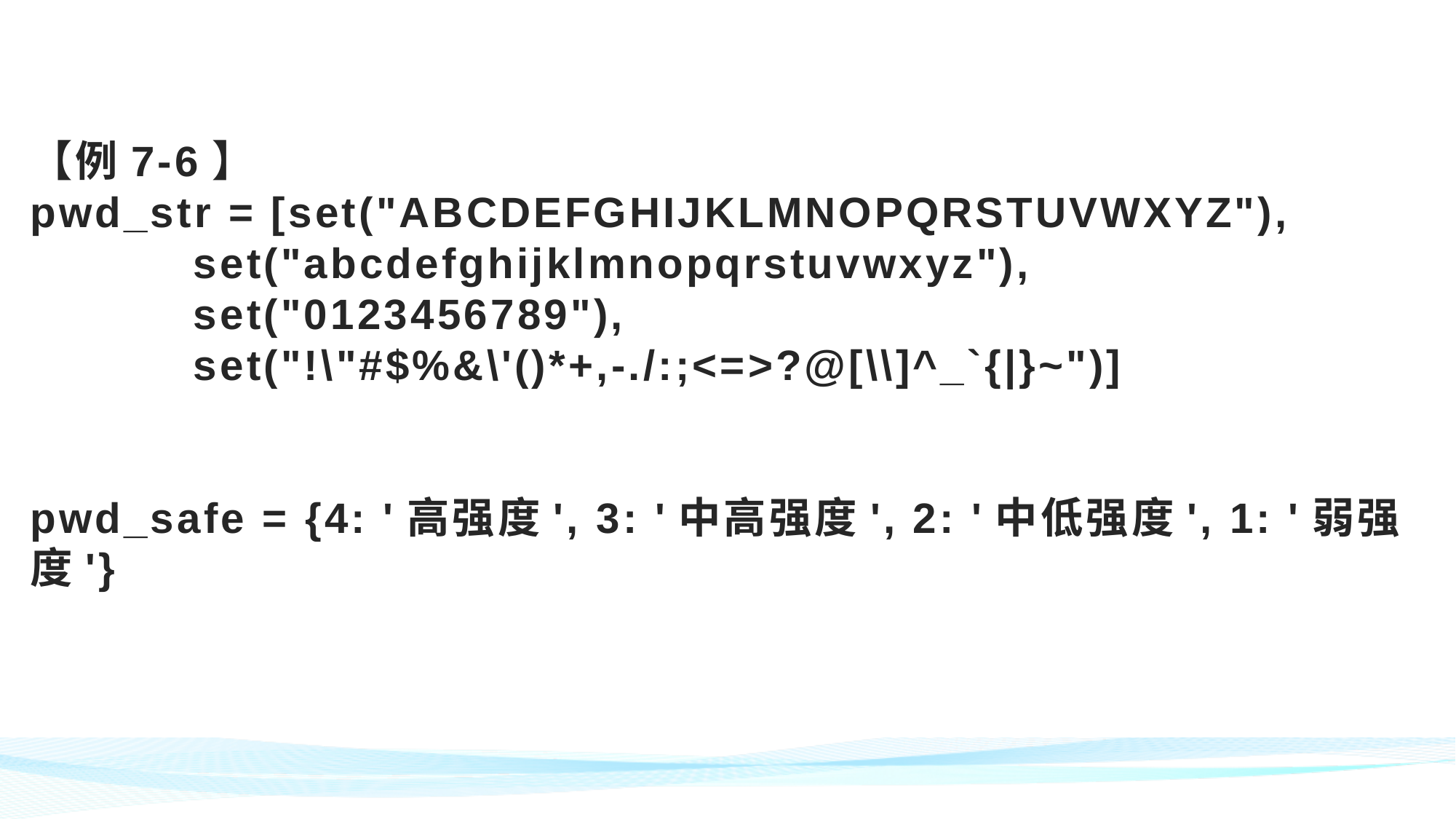

# 【例7-6】 pwd_str = [set("ABCDEFGHIJKLMNOPQRSTUVWXYZ"), set("abcdefghijklmnopqrstuvwxyz"), set("0123456789"), set("!\"#$%&\'()*+,-./:;<=>?@[\\]^_`{|}~")] pwd_safe = {4: '高强度', 3: '中高强度', 2: '中低强度', 1: '弱强度'}
123